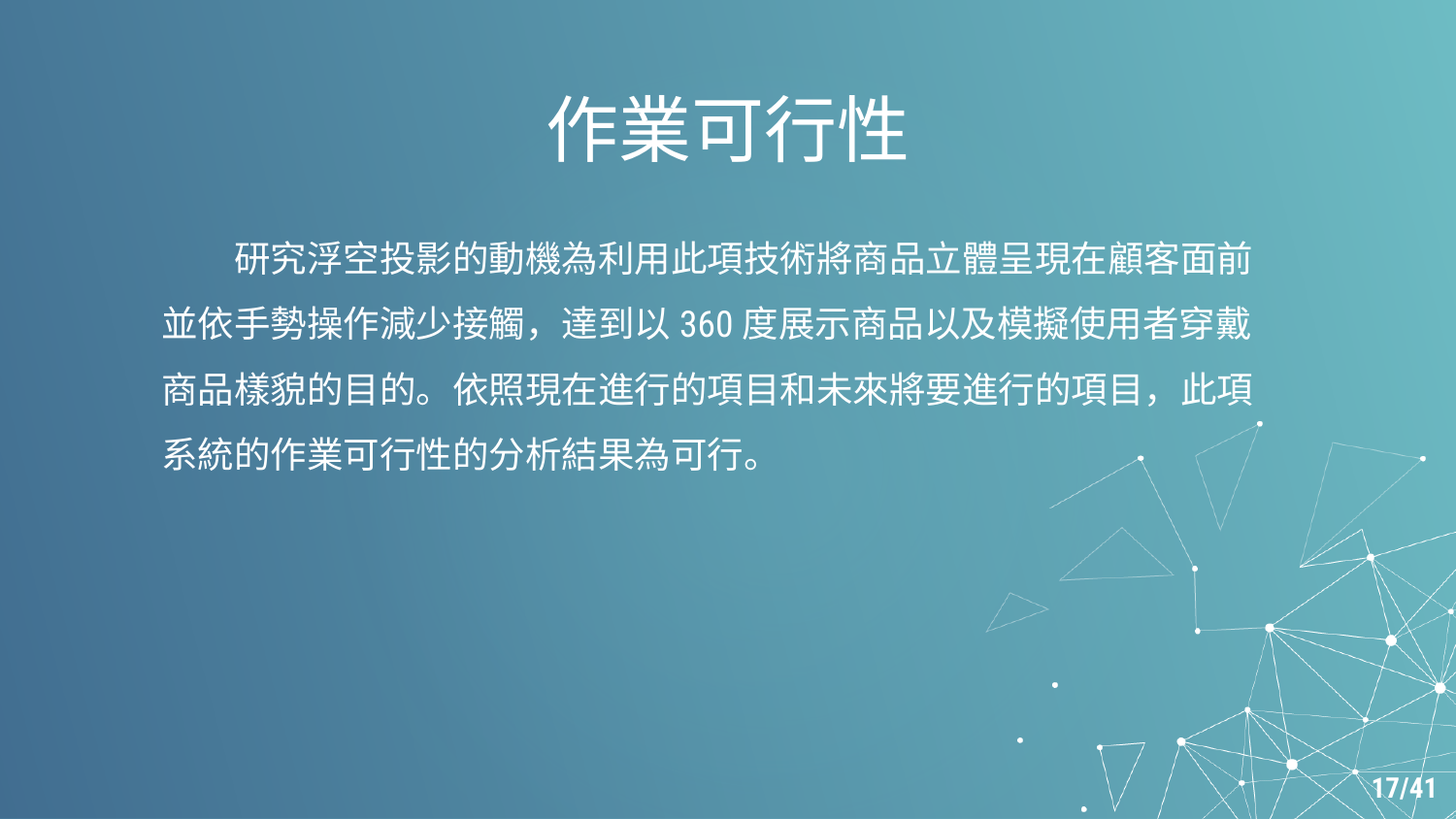

# 作業可行性
　　研究浮空投影的動機為利用此項技術將商品立體呈現在顧客面前並依手勢操作減少接觸，達到以360度展示商品以及模擬使用者穿戴商品樣貌的目的。依照現在進行的項目和未來將要進行的項目，此項系統的作業可行性的分析結果為可行。
17/41